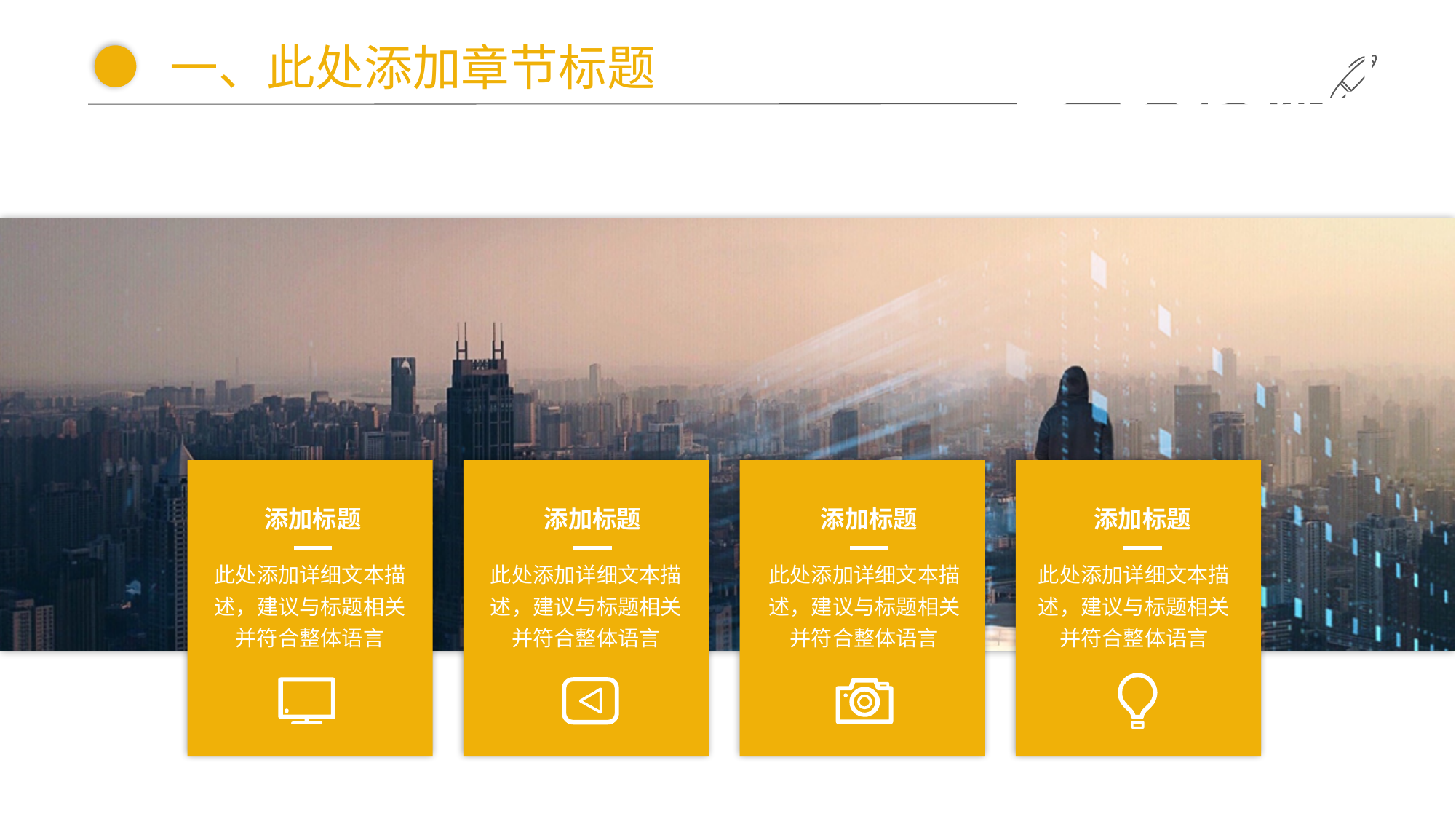

一、此处添加章节标题

添加标题
添加标题
添加标题
添加标题
此处添加详细文本描述，建议与标题相关并符合整体语言
此处添加详细文本描述，建议与标题相关并符合整体语言
此处添加详细文本描述，建议与标题相关并符合整体语言
此处添加详细文本描述，建议与标题相关并符合整体语言